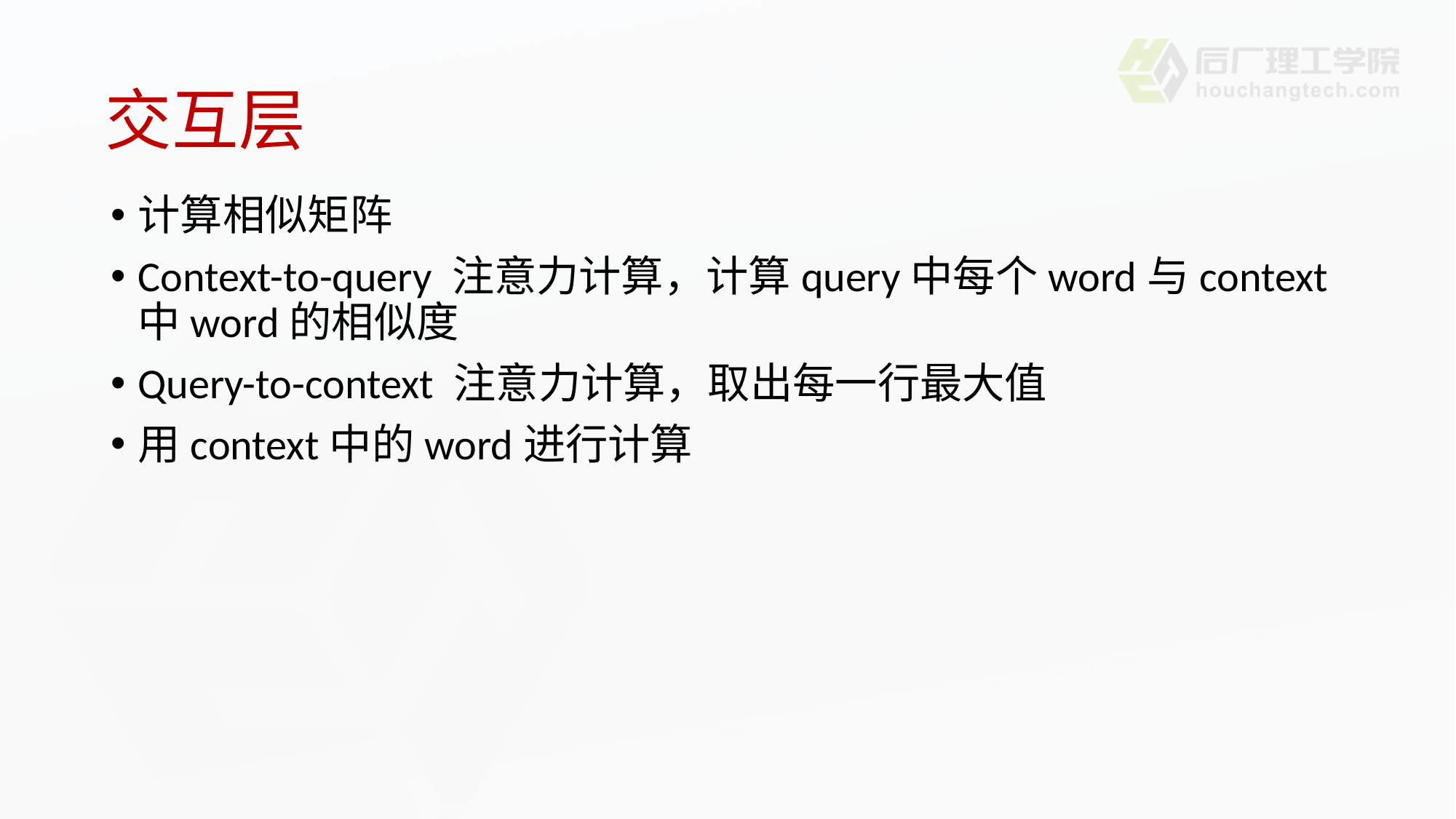

# 交互层
计算相似矩阵
Context-to-query 注意力计算，计算query中每个word与context中word的相似度
Query-to-context 注意力计算，取出每一行最大值
用context中的word进行计算